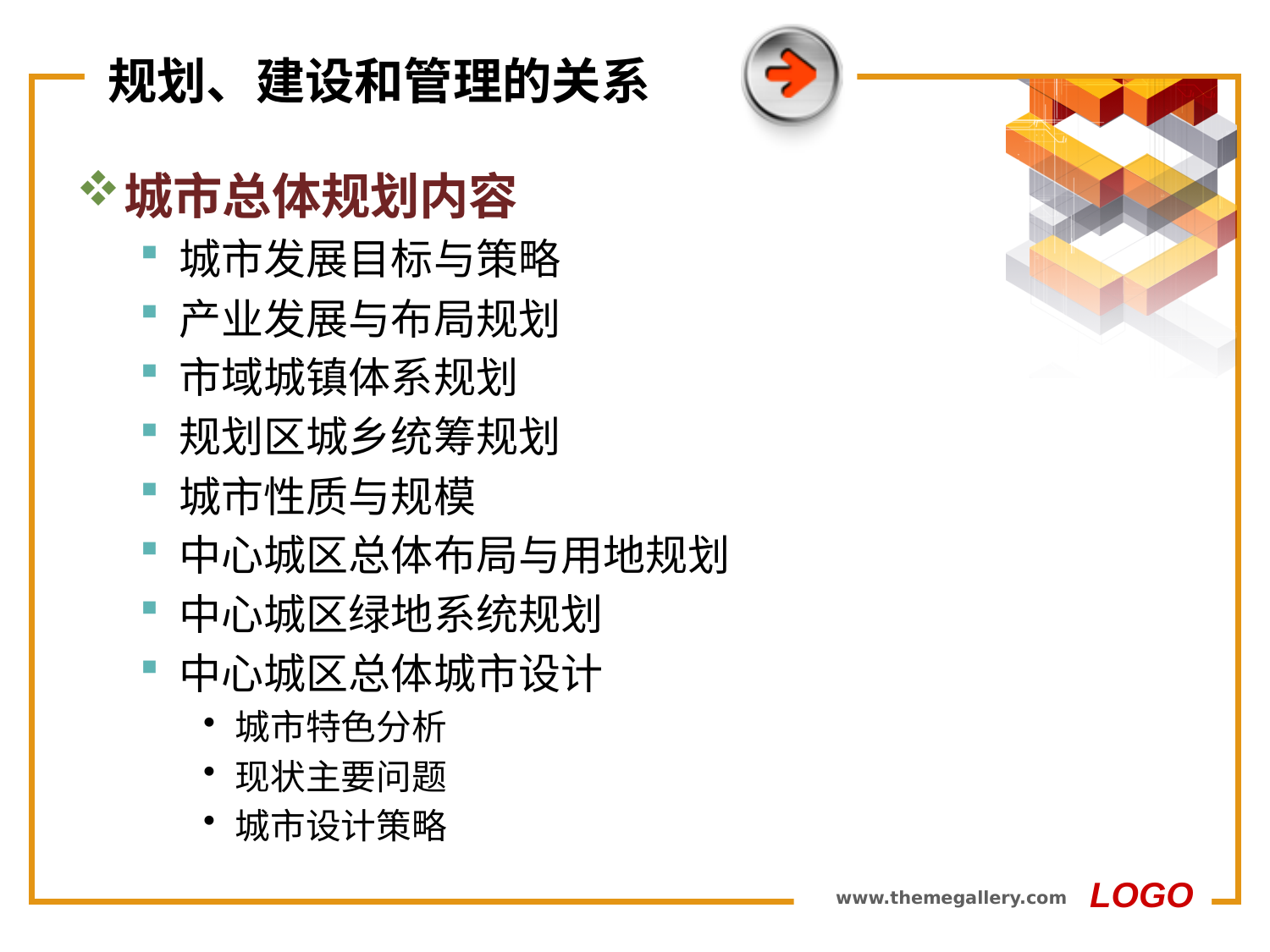

# 规划、建设和管理的关系
城市总体规划内容
城市发展目标与策略
产业发展与布局规划
市域城镇体系规划
规划区城乡统筹规划
城市性质与规模
中心城区总体布局与用地规划
中心城区绿地系统规划
中心城区总体城市设计
城市特色分析
现状主要问题
城市设计策略
LOGO
www.themegallery.com